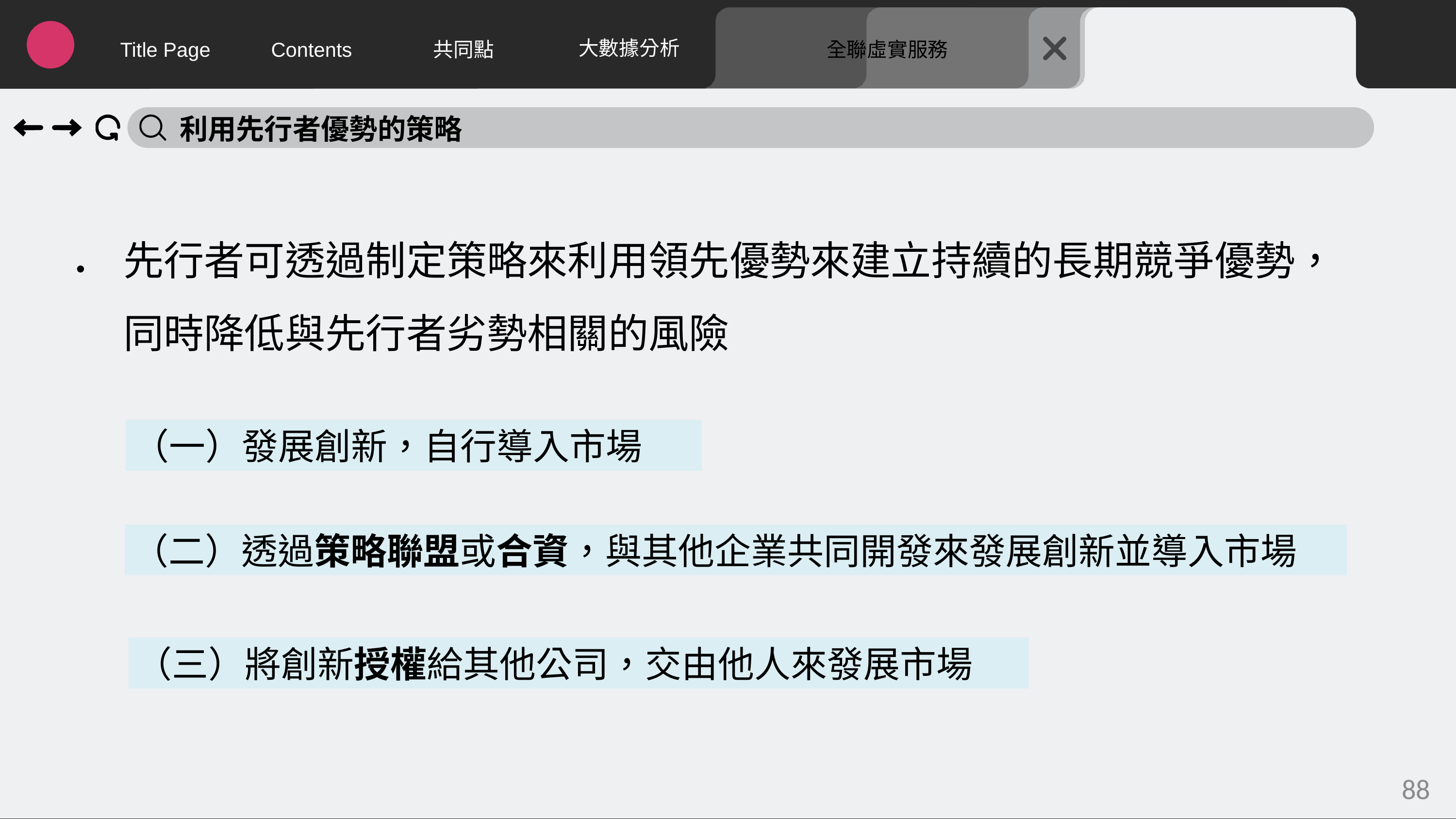

大數據分析
Title Page
Contents
共同點
全聯虛實服務

利用先行者優勢的策略

先行者可透過制定策略來利用領先優勢來建立持續的長期競爭優勢，同時降低與先行者劣勢相關的風險
．
（一）發展創新，自行導入市場
（二）透過策略聯盟或合資，與其他企業共同開發來發展創新並導入市場
（三）將創新授權給其他公司，交由他人來發展市場
88